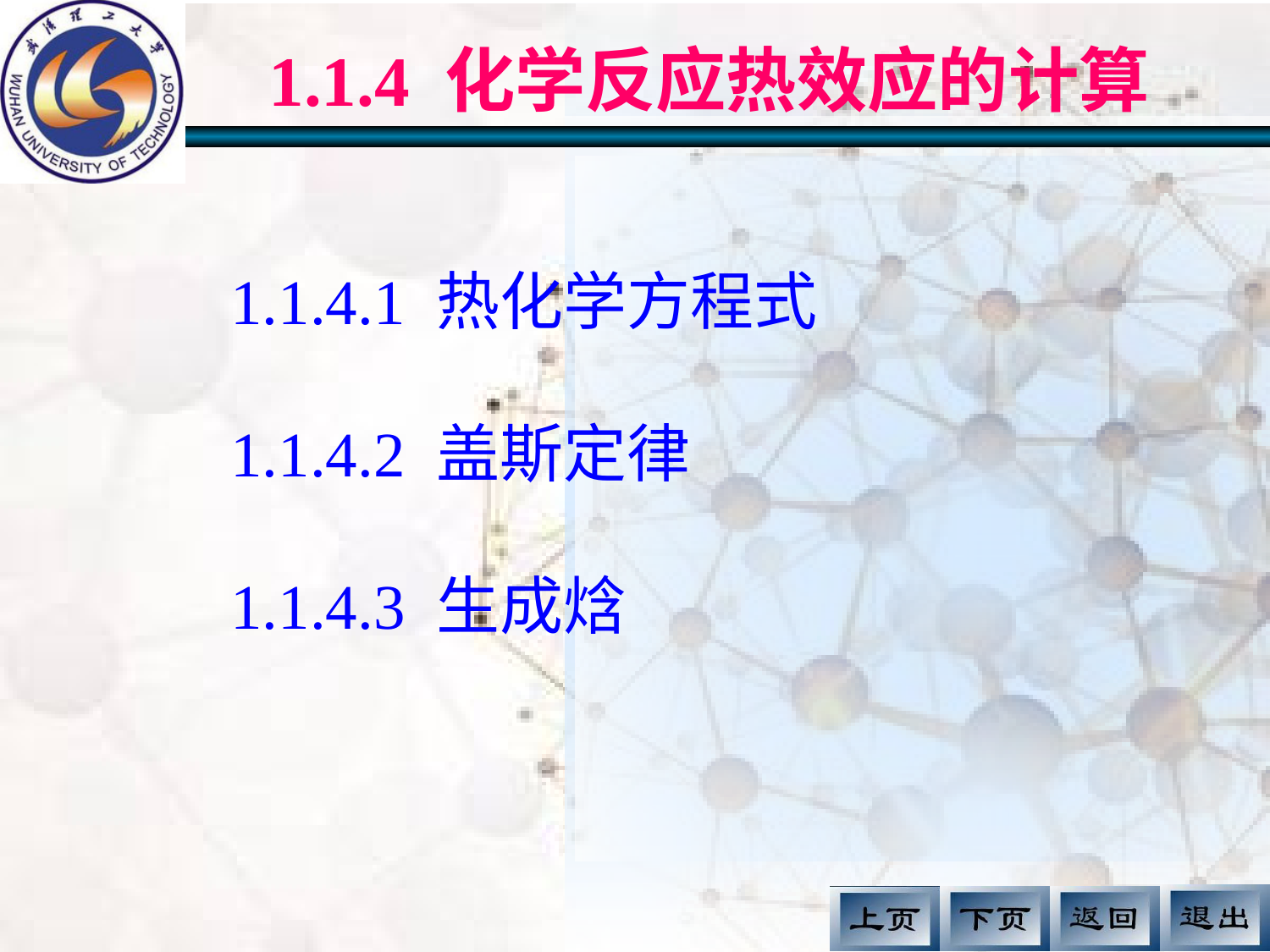

1.1.4 化学反应热效应的计算
1.1.4.1 热化学方程式
1.1.4.2 盖斯定律
1.1.4.3 生成焓